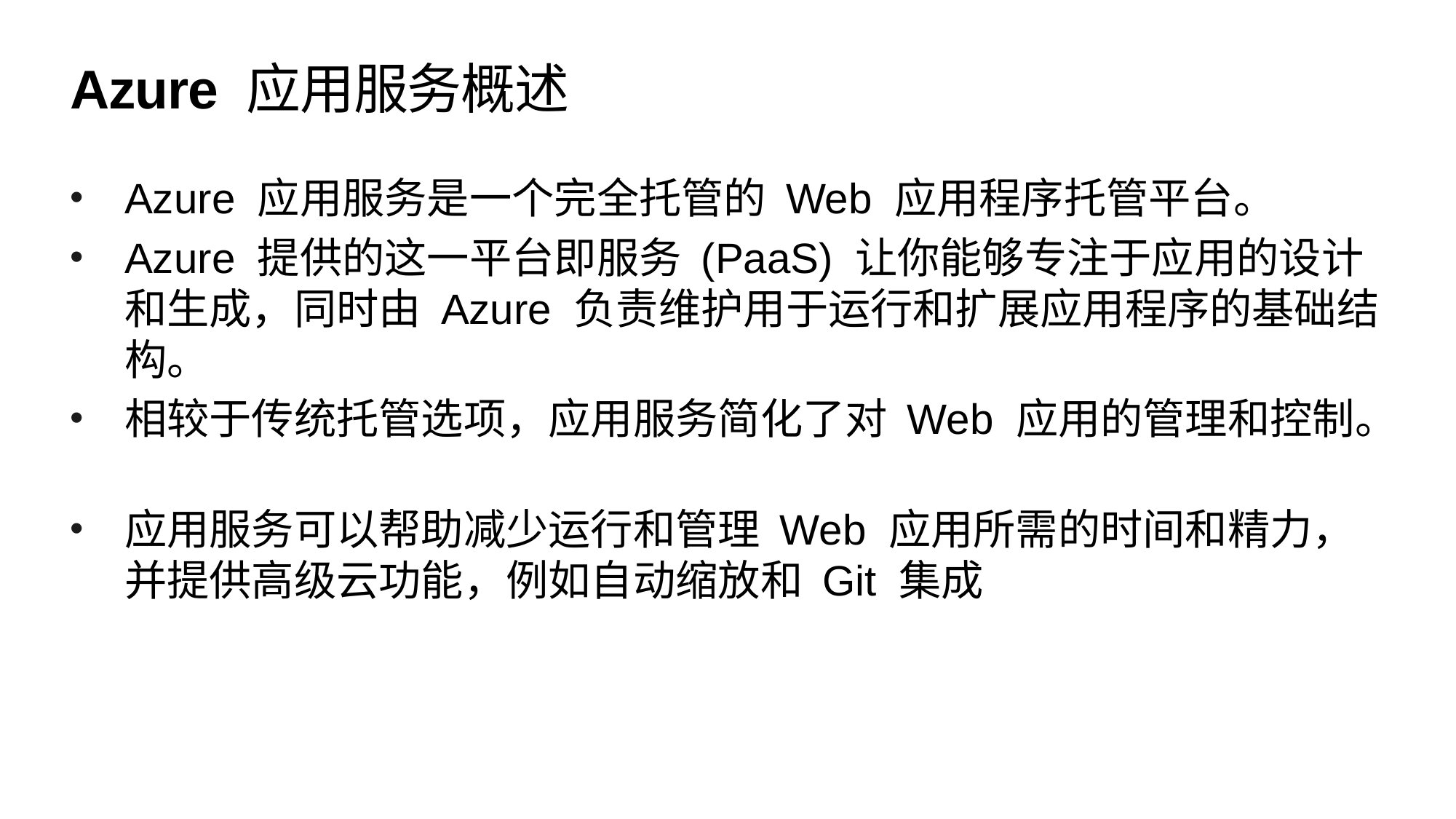

# Azure 应用服务概述
Azure 应用服务是一个完全托管的 Web 应用程序托管平台。
Azure 提供的这一平台即服务 (PaaS) 让你能够专注于应用的设计和生成，同时由 Azure 负责维护用于运行和扩展应用程序的基础结构。
相较于传统托管选项，应用服务简化了对 Web 应用的管理和控制。
应用服务可以帮助减少运行和管理 Web 应用所需的时间和精力，并提供高级云功能，例如自动缩放和 Git 集成